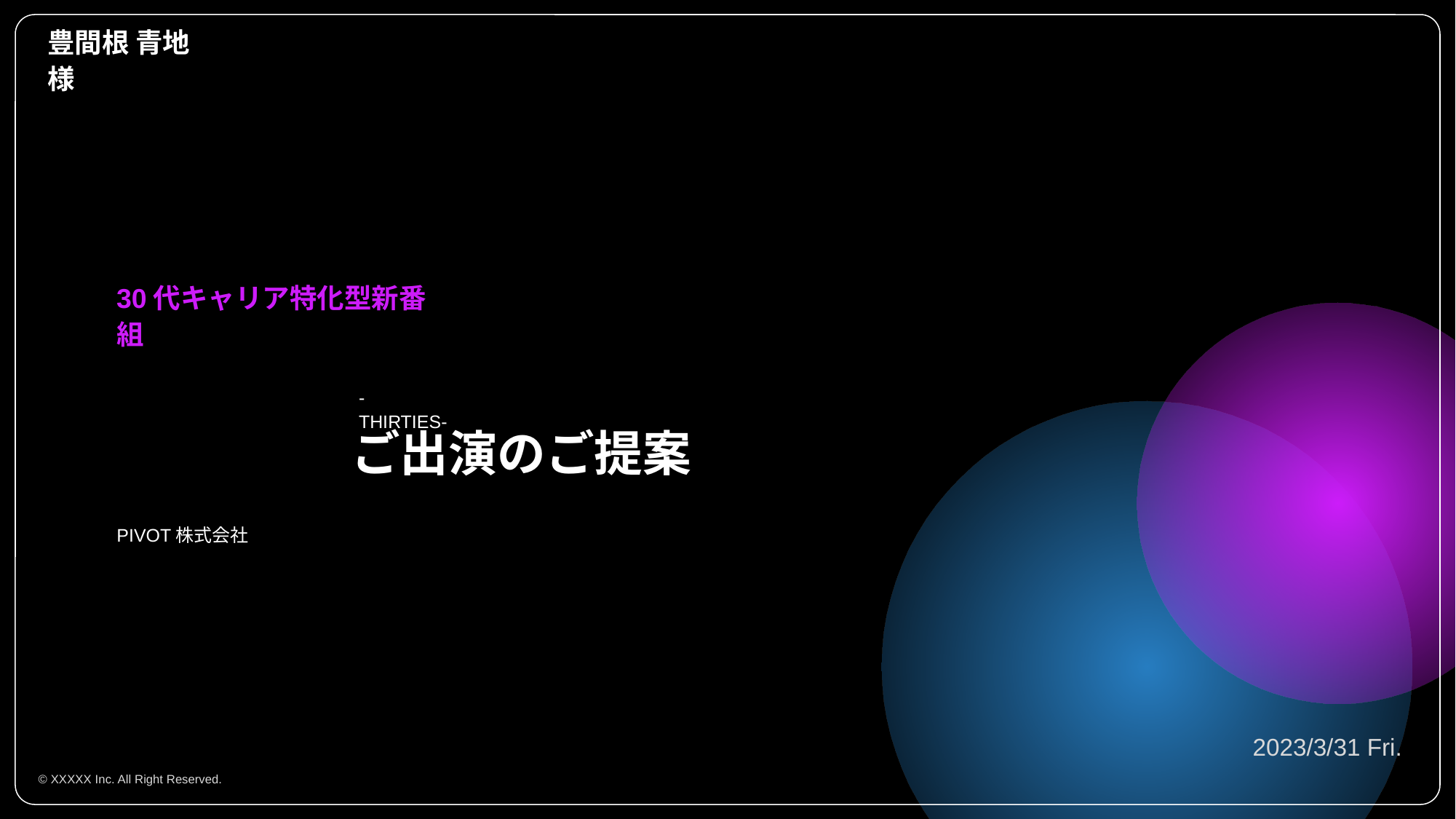

豊間根 青地様
30代キャリア特化型新番組
-THIRTIES-
ご出演のご提案
PIVOT株式会社
2023/3/31 Fri.